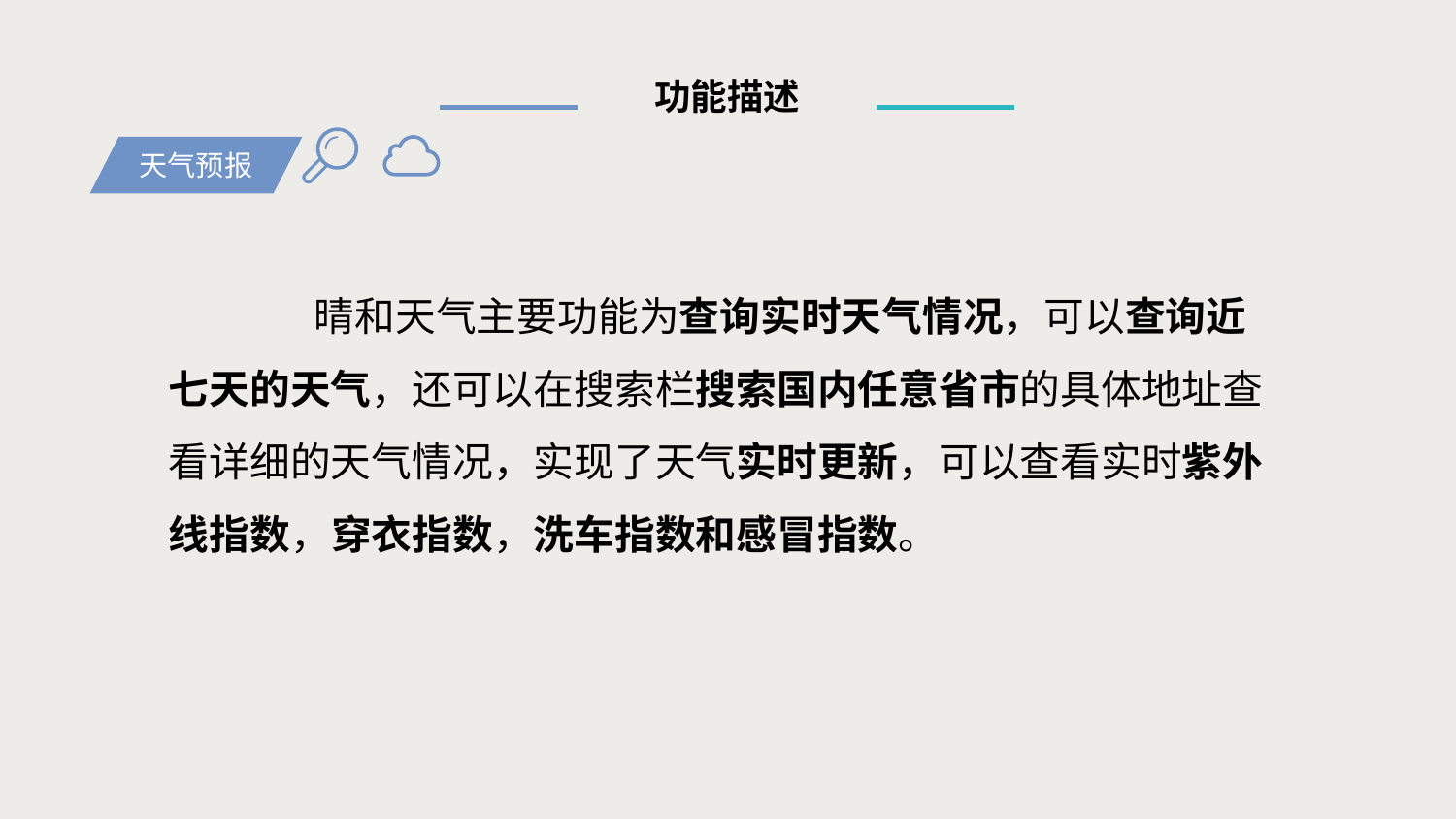

功能描述

天气预报
	晴和天气主要功能为查询实时天气情况，可以查询近七天的天气，还可以在搜索栏搜索国内任意省市的具体地址查看详细的天气情况，实现了天气实时更新，可以查看实时紫外线指数，穿衣指数，洗车指数和感冒指数。